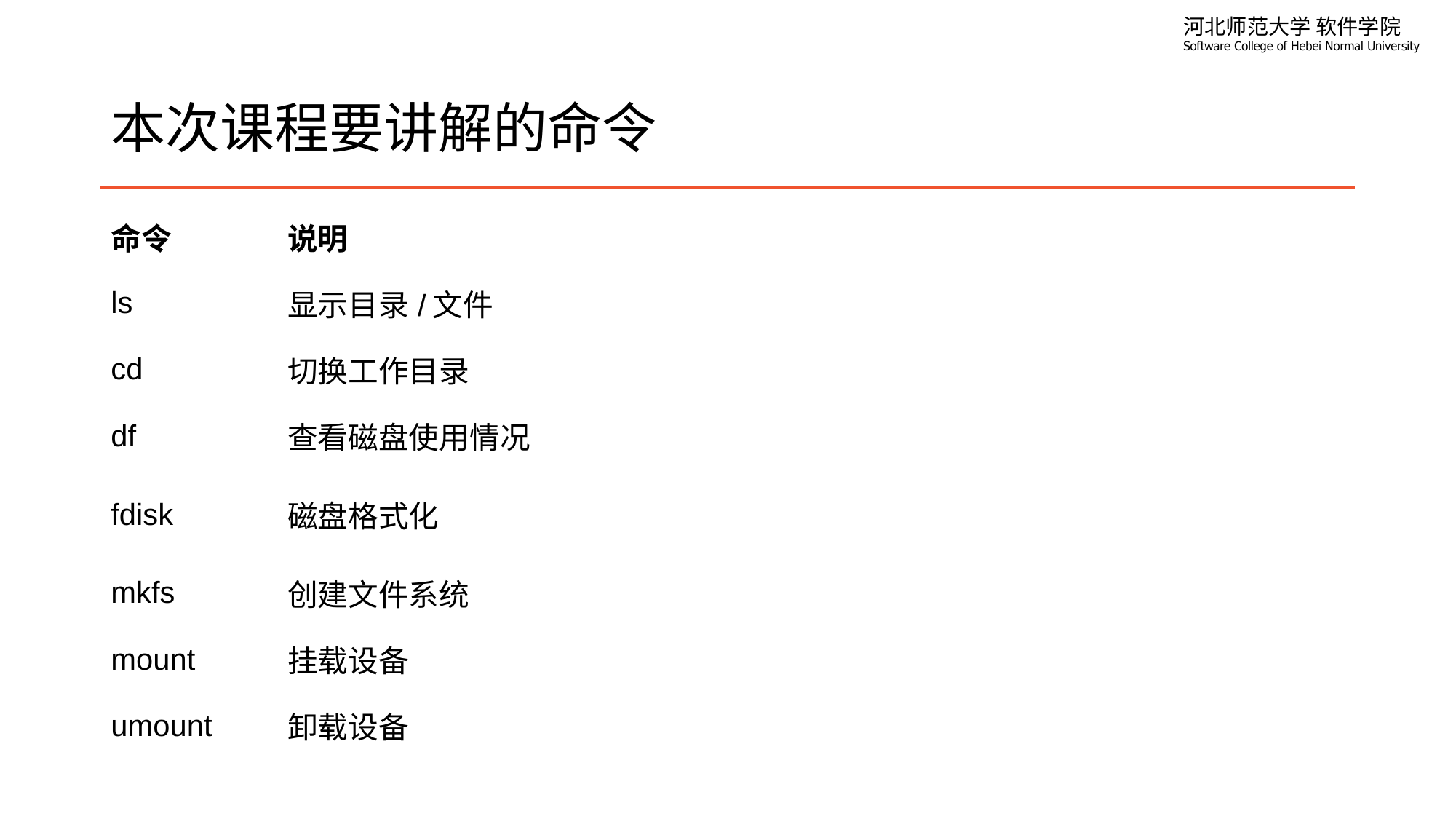

# 本次课程要讲解的命令
| 命令 | 说明 |
| --- | --- |
| ls | 显示目录/文件 |
| cd | 切换工作目录 |
| df | 查看磁盘使用情况 |
| fdisk | 磁盘格式化 |
| mkfs | 创建文件系统 |
| mount | 挂载设备 |
| umount | 卸载设备 |